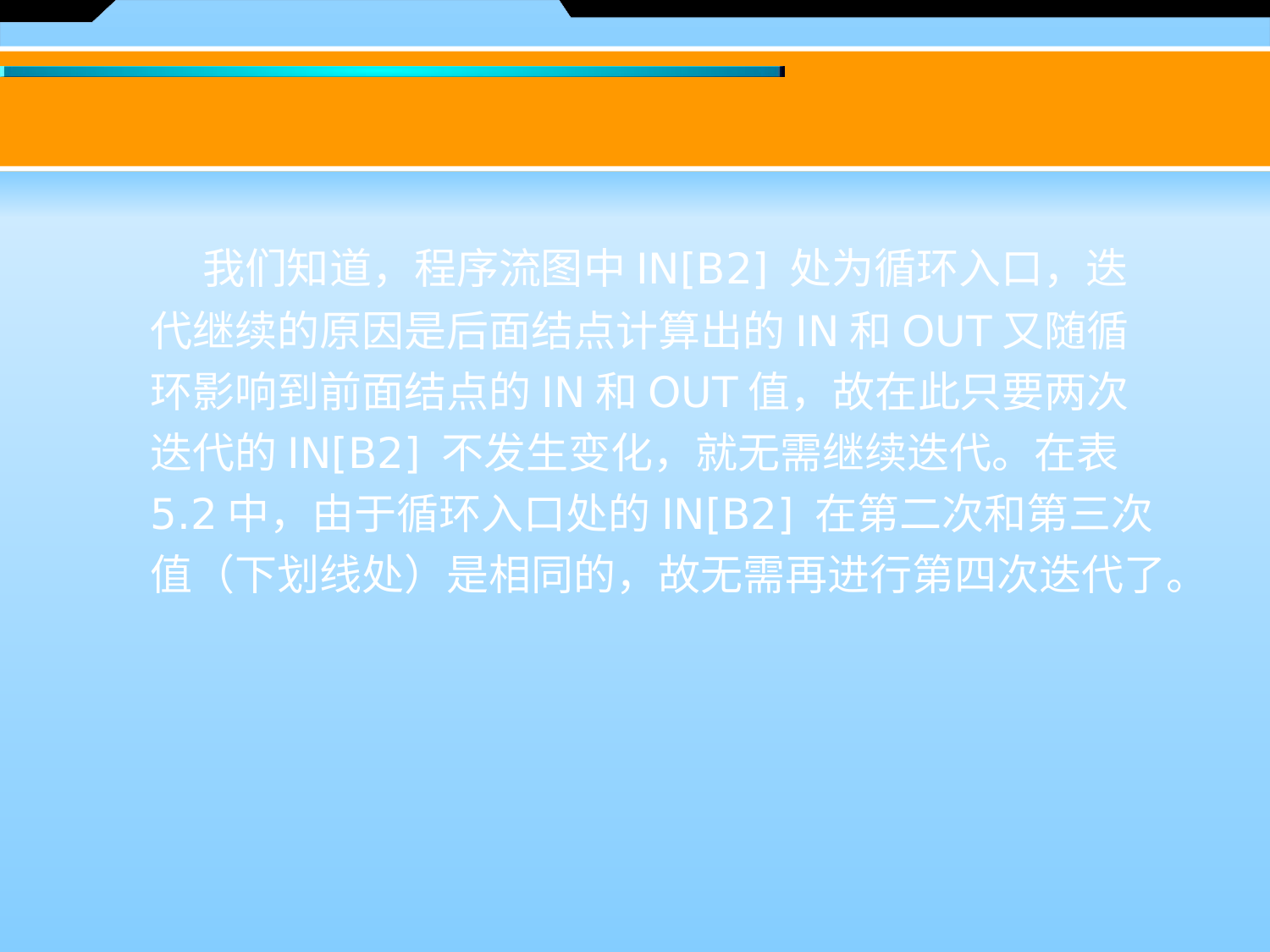

#
        我们知道，程序流图中IN[B2] 处为循环入口，迭代继续的原因是后面结点计算出的IN和OUT又随循环影响到前面结点的IN和OUT值，故在此只要两次迭代的IN[B2] 不发生变化，就无需继续迭代。在表5.2中，由于循环入口处的IN[B2] 在第二次和第三次值（下划线处）是相同的，故无需再进行第四次迭代了。